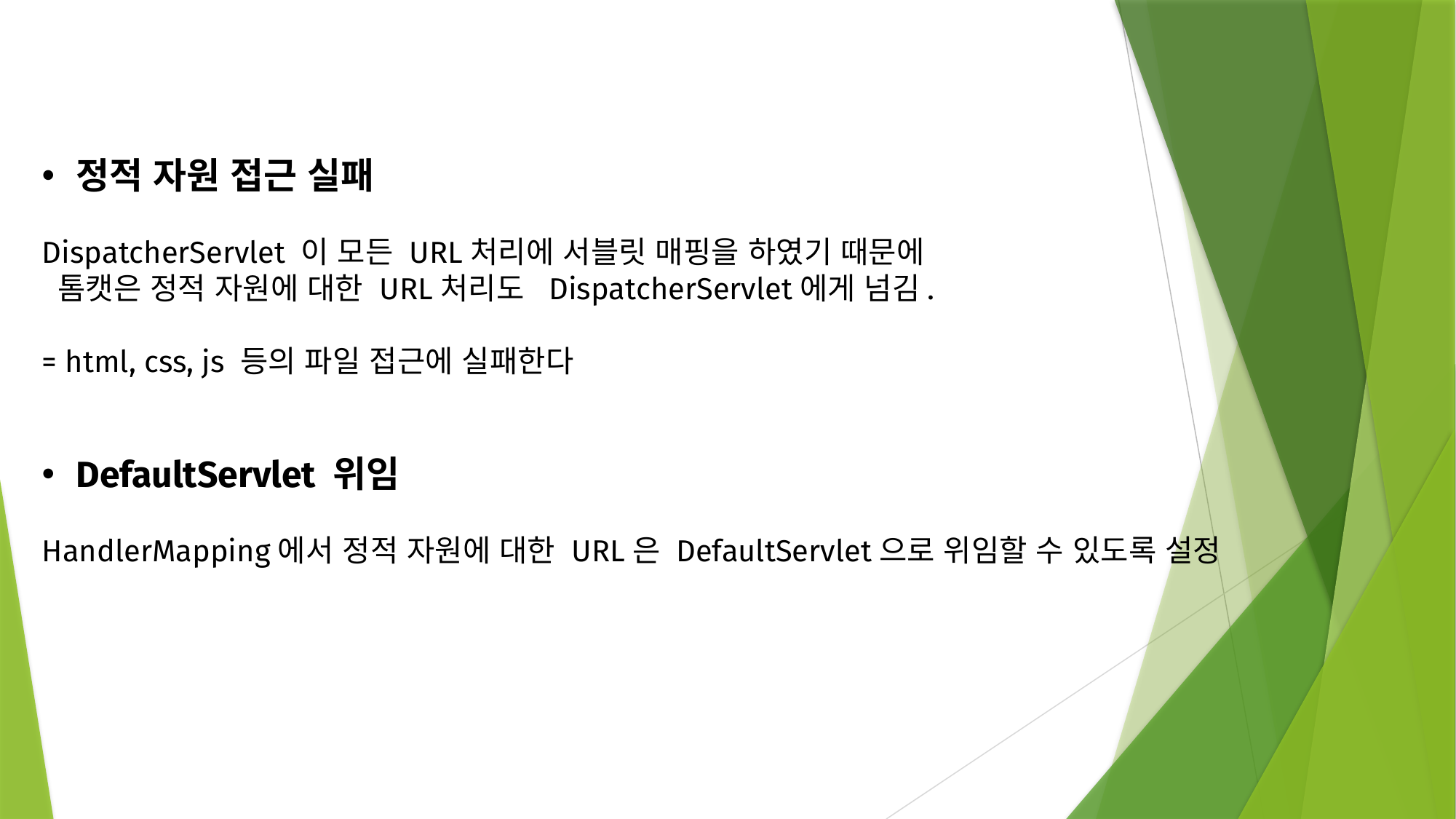

정적 자원 접근 실패

DispatcherServlet 이 모든 URL처리에 서블릿 매핑을 하였기 때문에
 톰캣은 정적 자원에 대한 URL처리도  DispatcherServlet에게 넘김.

= html, css, js 등의 파일 접근에 실패한다

DefaultServlet 위임

HandlerMapping에서 정적 자원에 대한 URL은 DefaultServlet으로 위임할 수 있도록 설정